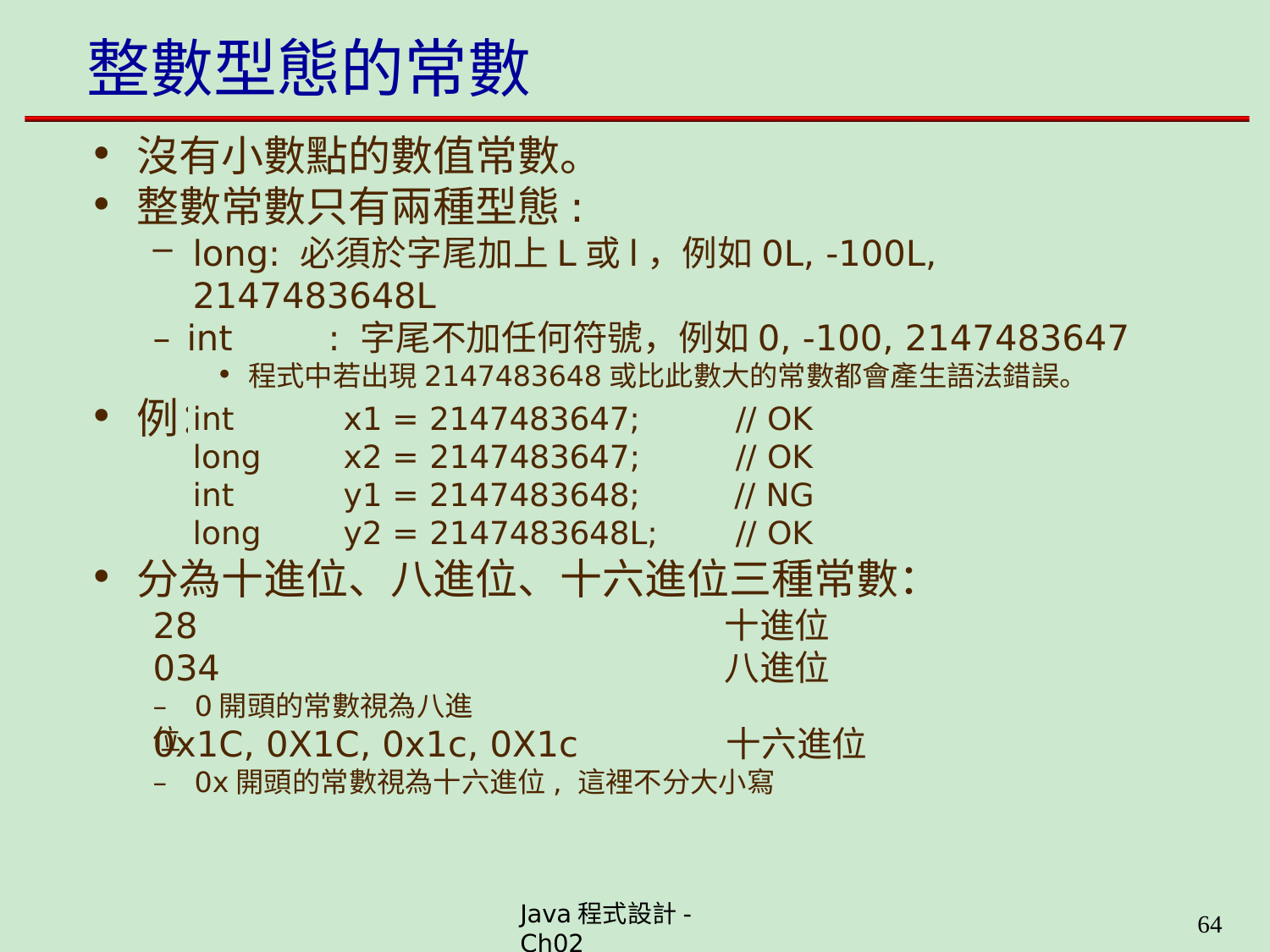

# 整數型態的常數
沒有小數點的數值常數。
整數常數只有兩種型態:
long: 必須於字尾加上L或l，例如0L, -100L, 2147483648L
– int	: 字尾不加任何符號，例如0, -100, 2147483647
程式中若出現2147483648或比此數大的常數都會產生語法錯誤。
例：
| int | x1 = 2147483647; | // OK |
| --- | --- | --- |
| long | x2 = 2147483647; | // OK |
| int | y1 = 2147483648; | // NG |
| long | y2 = 2147483648L; | // OK |
分為十進位、八進位、十六進位三種常數：
28
034
–	0開頭的常數視為八進位
十進位
八進位
0x1C, 0X1C, 0x1c, 0X1c	十六進位
–	0x開頭的常數視為十六進位, 這裡不分大小寫
Java程式設計-Ch02
64